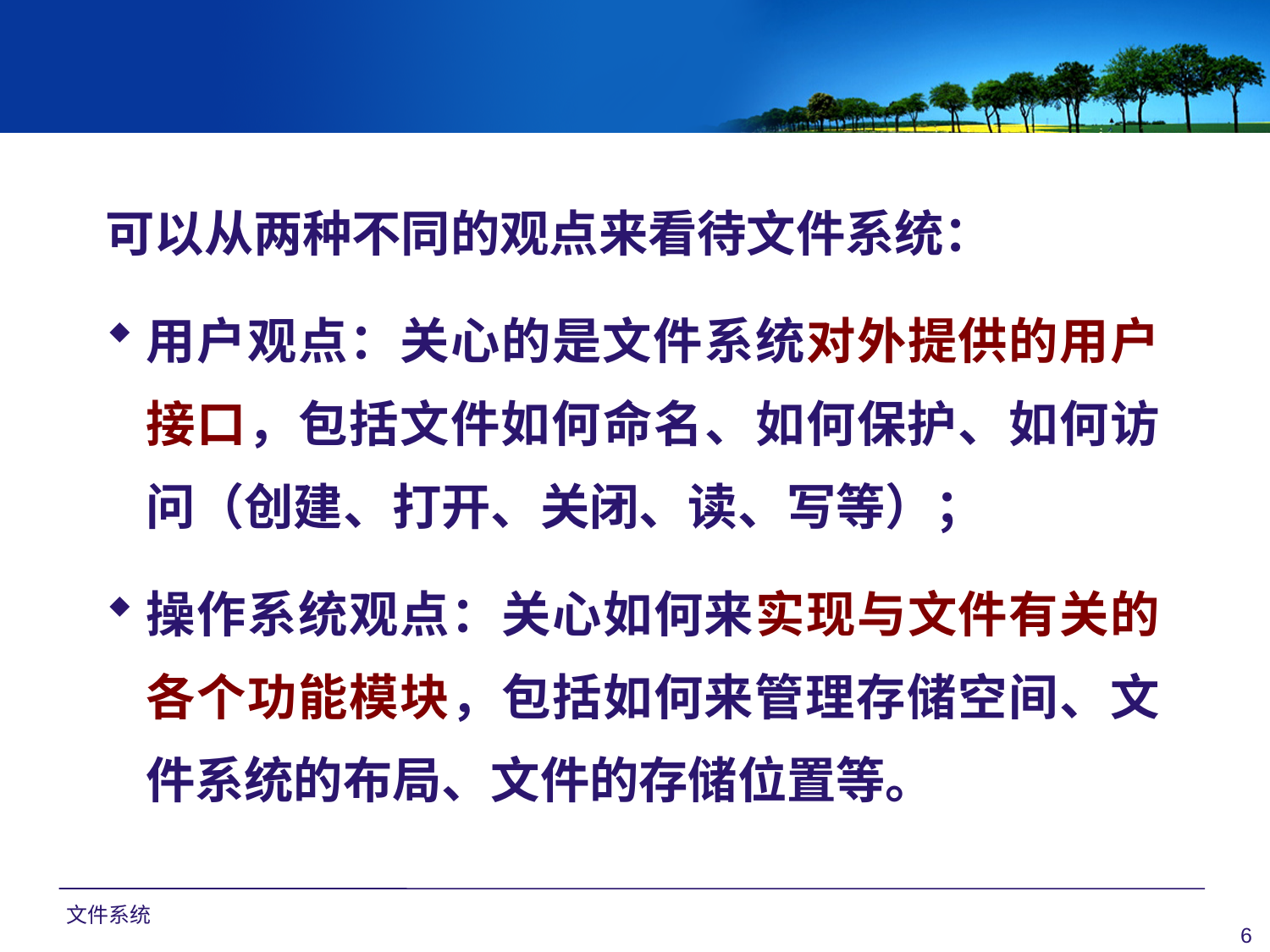

可以从两种不同的观点来看待文件系统：
用户观点：关心的是文件系统对外提供的用户接口，包括文件如何命名、如何保护、如何访问（创建、打开、关闭、读、写等）；
操作系统观点：关心如何来实现与文件有关的各个功能模块，包括如何来管理存储空间、文件系统的布局、文件的存储位置等。
文件系统
6